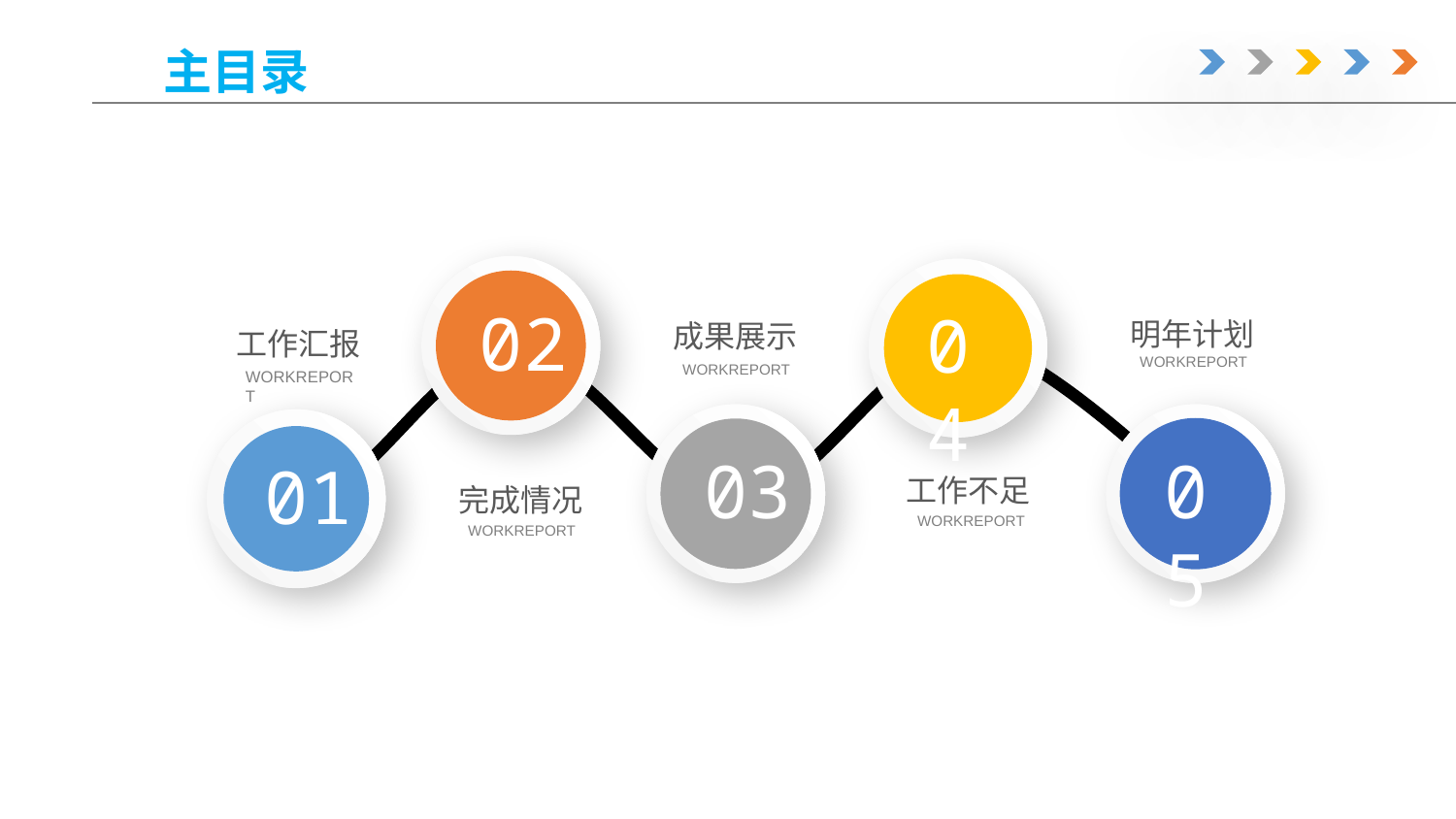

主目录

02

04
明年计划
WORKREPORT
成果展示
WORKREPORT
工作汇报
WORKREPORT

03

05

01
工作不足
WORKREPORT
完成情况
WORKREPORT